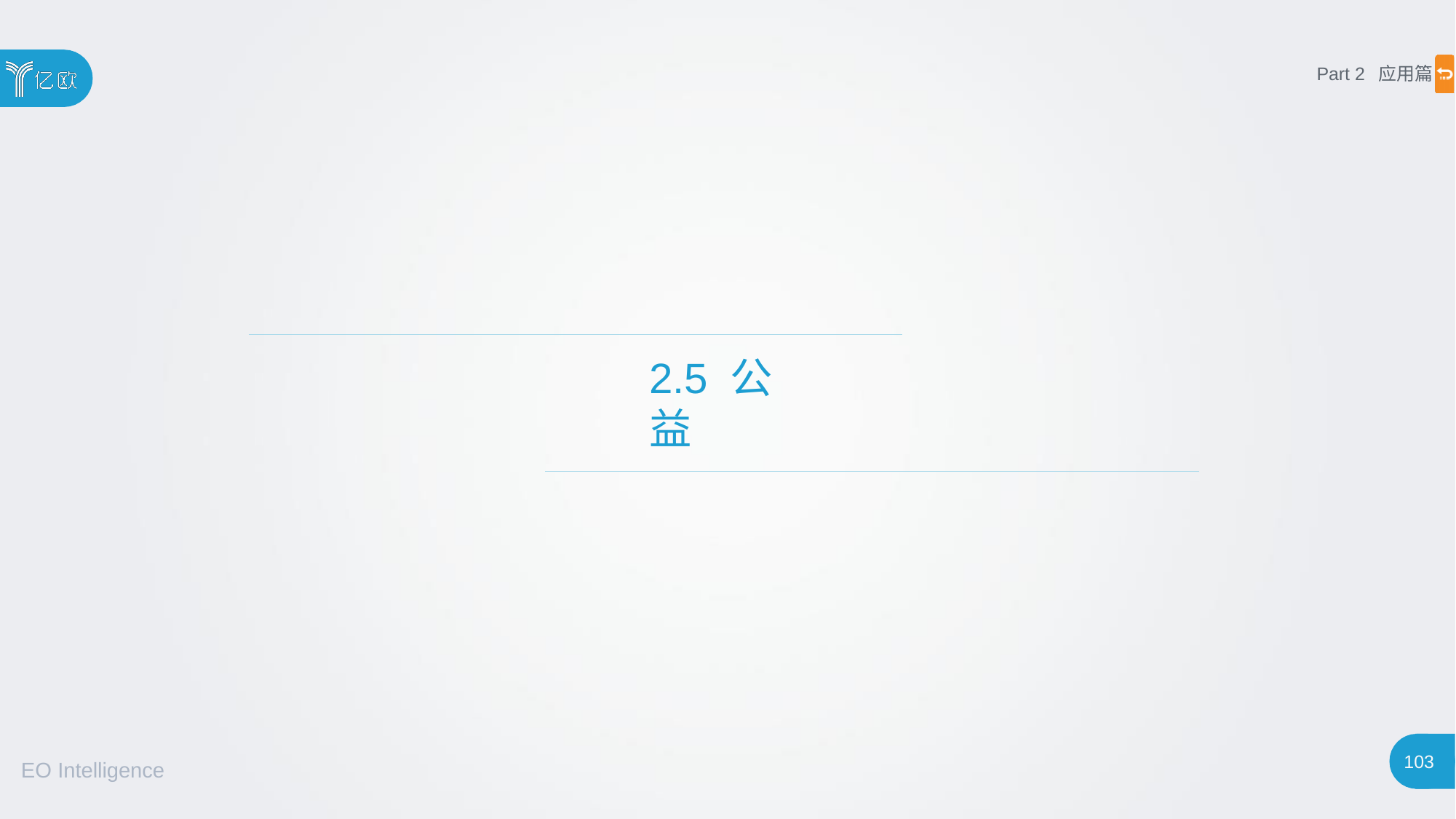

Part 2 应用篇
# 2.5 公益
103
EO Intelligence